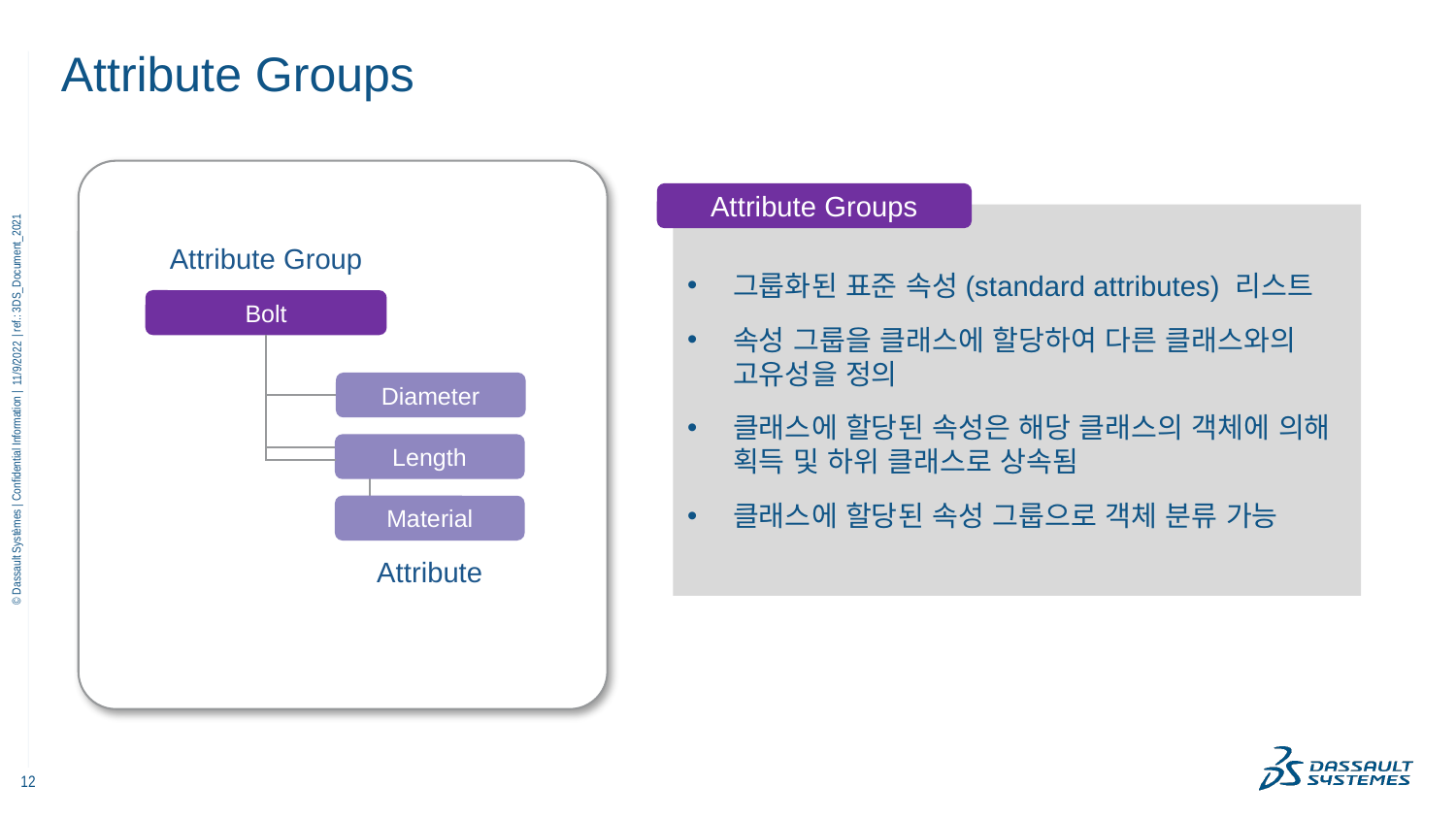

# Attribute Groups

Attribute Groups
그룹화된 표준 속성(standard attributes) 리스트
속성 그룹을 클래스에 할당하여 다른 클래스와의
고유성을 정의
클래스에 할당된 속성은 해당 클래스의 객체에 의해 획득 및 하위 클래스로 상속됨
클래스에 할당된 속성 그룹으로 객체 분류 가능
Attribute Group
Bolt
11/9/2022
Diameter
Length
Material
Attribute